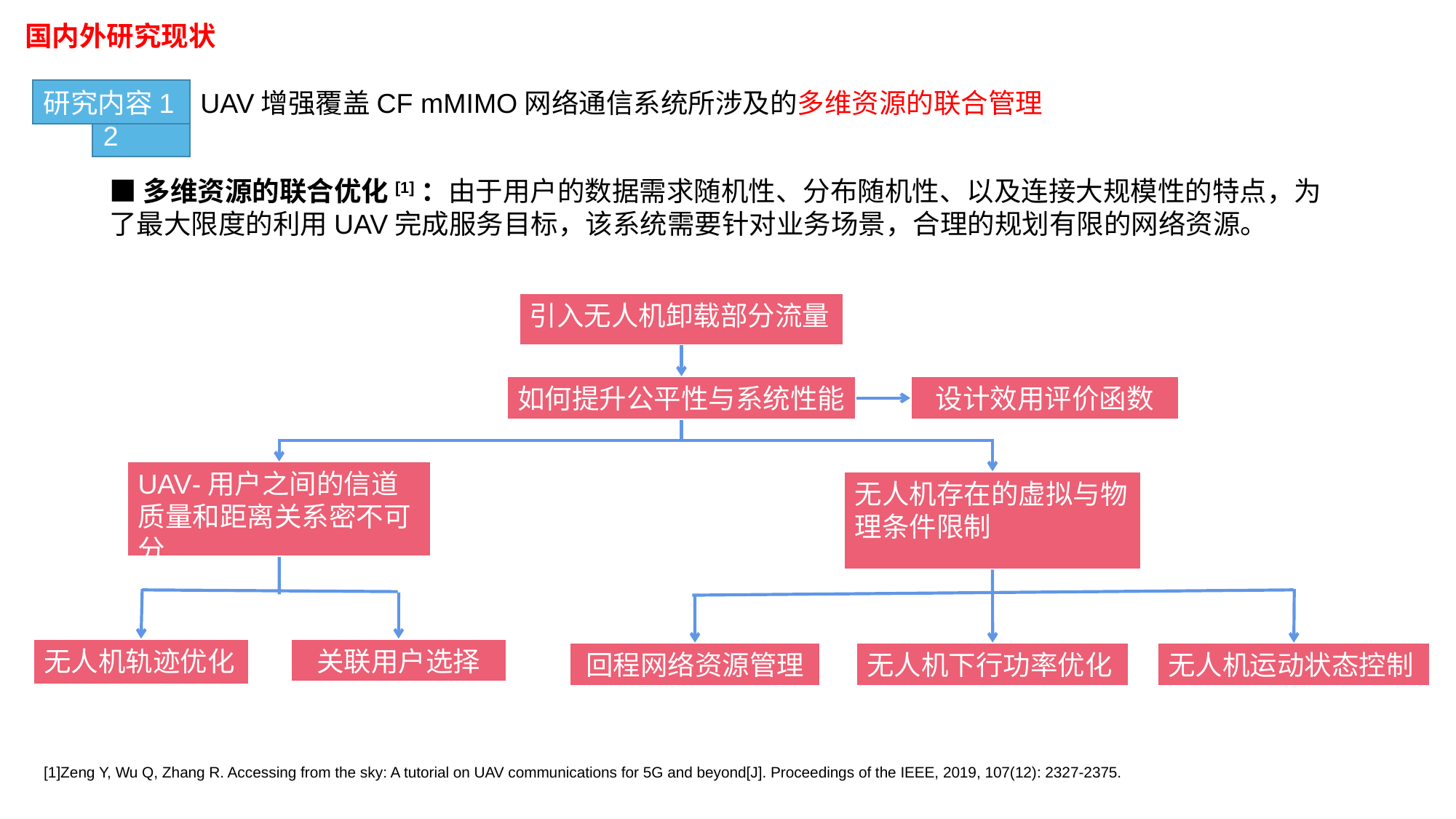

国内外研究现状
研究内容1
挑战2
UAV增强覆盖CF mMIMO网络通信系统所涉及的多维资源的联合管理
■多维资源的联合优化[1]：由于用户的数据需求随机性、分布随机性、以及连接大规模性的特点，为了最大限度的利用UAV完成服务目标，该系统需要针对业务场景，合理的规划有限的网络资源。

引入无人机卸载部分流量
如何提升公平性与系统性能
设计效用评价函数
UAV-用户之间的信道质量和距离关系密不可分
无人机存在的虚拟与物理条件限制
无人机轨迹优化
关联用户选择
回程网络资源管理
无人机下行功率优化
无人机运动状态控制
[1]Zeng Y, Wu Q, Zhang R. Accessing from the sky: A tutorial on UAV communications for 5G and beyond[J]. Proceedings of the IEEE, 2019, 107(12): 2327-2375.